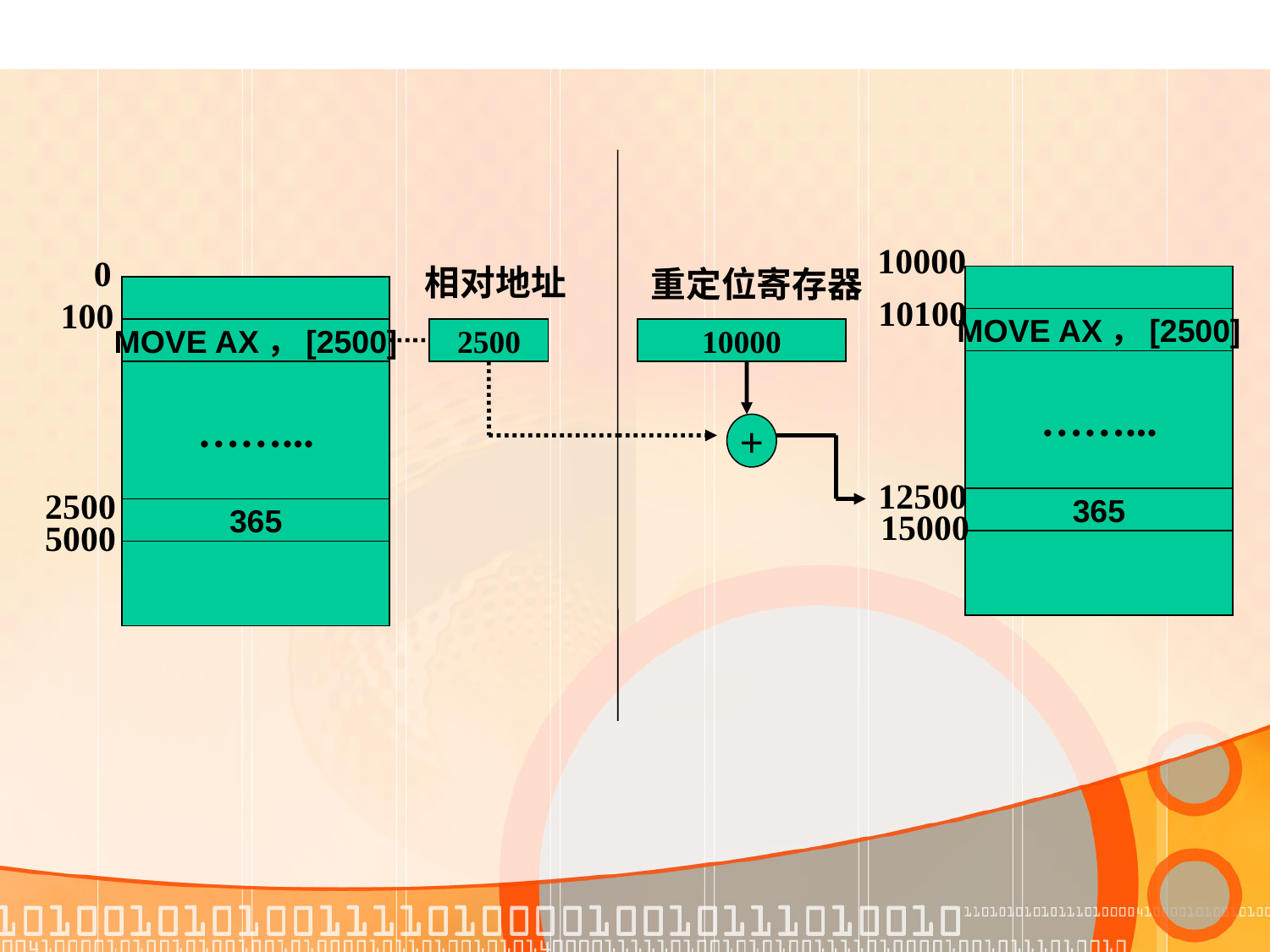

10000
重定位寄存器

10100
MOVE AX，[2500]
10000
……...

+

365
15000

0

100
MOVE AX，[2500]
……...
2500
365

相对地址
2500

5000
12500